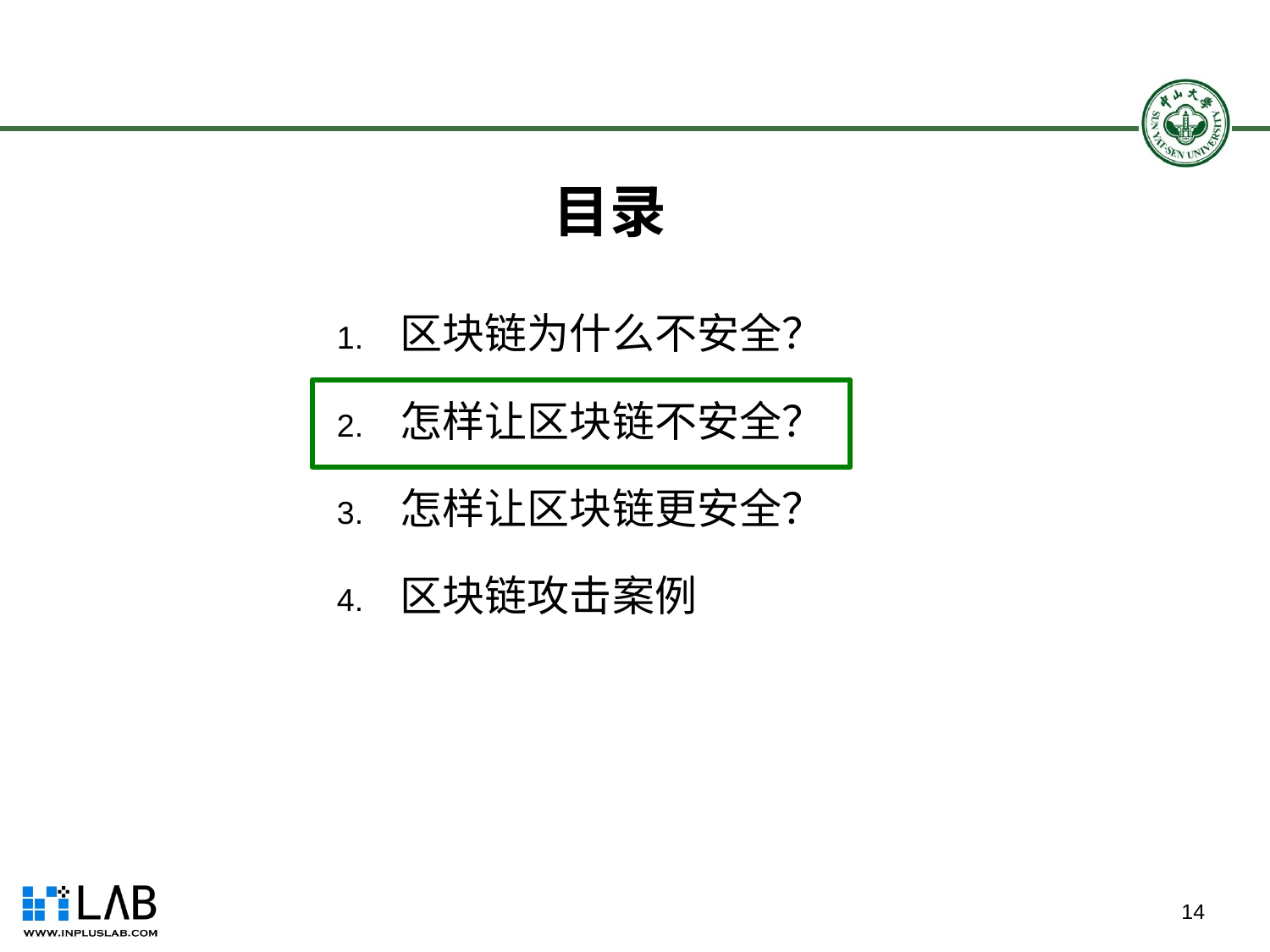

# 目录
区块链为什么不安全？
怎样让区块链不安全？
怎样让区块链更安全？
区块链攻击案例